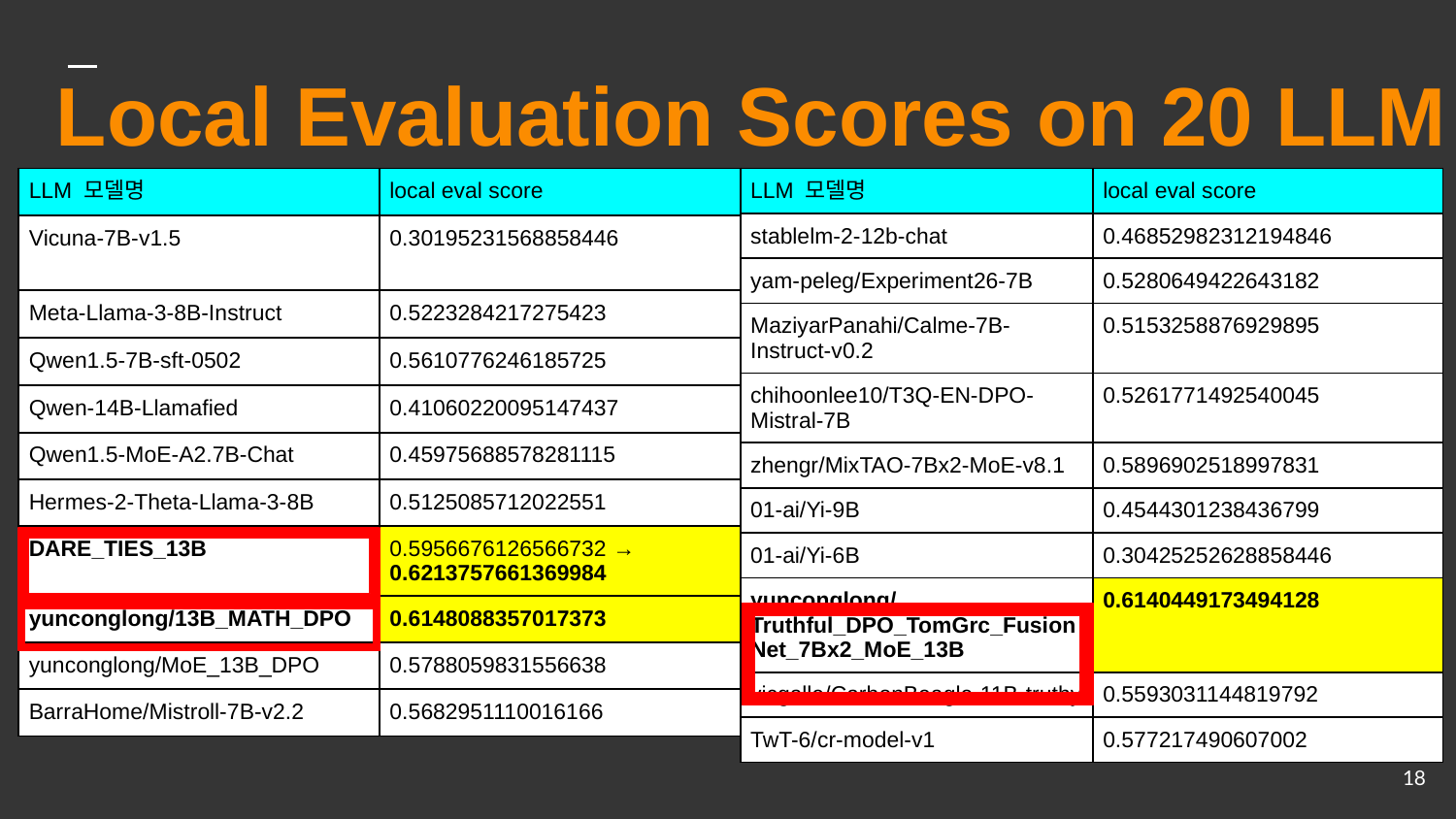

# Local Evaluation Scores on 20 LLM

| LLM 모델명 | local eval score |
| --- | --- |
| Vicuna-7B-v1.5 | 0.30195231568858446 |
| Meta-Llama-3-8B-Instruct | 0.5223284217275423 |
| Qwen1.5-7B-sft-0502 | 0.5610776246185725 |
| Qwen-14B-Llamafied | 0.41060220095147437 |
| Qwen1.5-MoE-A2.7B-Chat | 0.45975688578281115 |
| Hermes-2-Theta-Llama-3-8B | 0.5125085712022551 |
| DARE\_TIES\_13B | 0.5956676126566732 → 0.6213757661369984 |
| yunconglong/13B\_MATH\_DPO | 0.6148088357017373 |
| yunconglong/MoE\_13B\_DPO | 0.5788059831556638 |
| BarraHome/Mistroll-7B-v2.2 | 0.5682951110016166 |
| LLM 모델명 | local eval score |
| --- | --- |
| stablelm-2-12b-chat | 0.46852982312194846 |
| yam-peleg/Experiment26-7B | 0.5280649422643182 |
| MaziyarPanahi/Calme-7B-Instruct-v0.2 | 0.5153258876929895 |
| chihoonlee10/T3Q-EN-DPO-Mistral-7B | 0.5261771492540045 |
| zhengr/MixTAO-7Bx2-MoE-v8.1 | 0.5896902518997831 |
| 01-ai/Yi-9B | 0.4544301238436799 |
| 01-ai/Yi-6B | 0.30425252628858446 |
| yunconglong/Truthful\_DPO\_TomGrc\_FusionNet\_7Bx2\_MoE\_13B | 0.6140449173494128 |
| vicgalle/CarbonBeagle-11B-truthy | 0.5593031144819792 |
| TwT-6/cr-model-v1 | 0.577217490607002 |

18